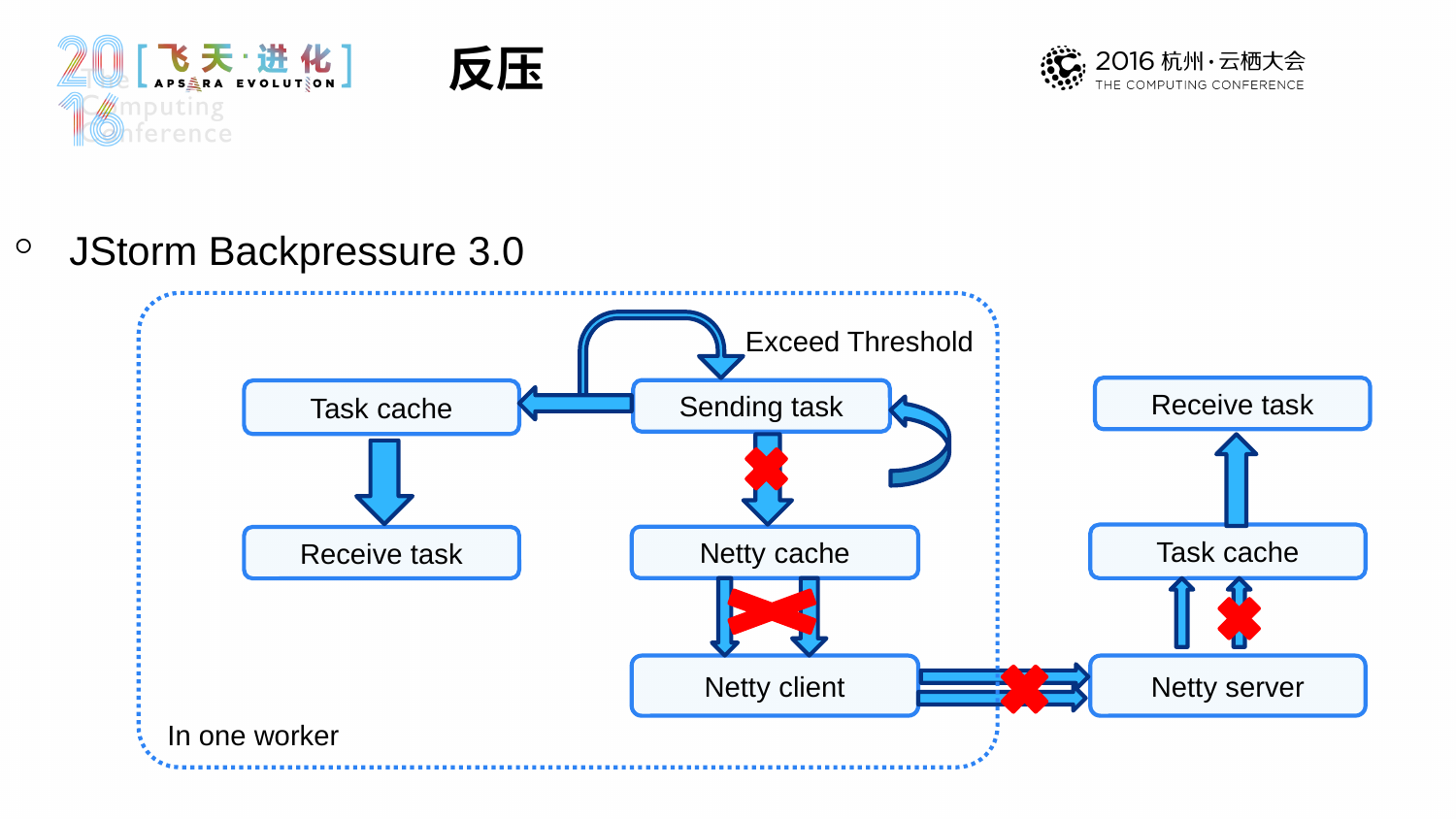

反压
JStorm Backpressure 3.0

Exceed Threshold
Receive task
Sending task
Task cache

Task cache
Netty cache
Receive task

Netty client

Netty server

In one worker